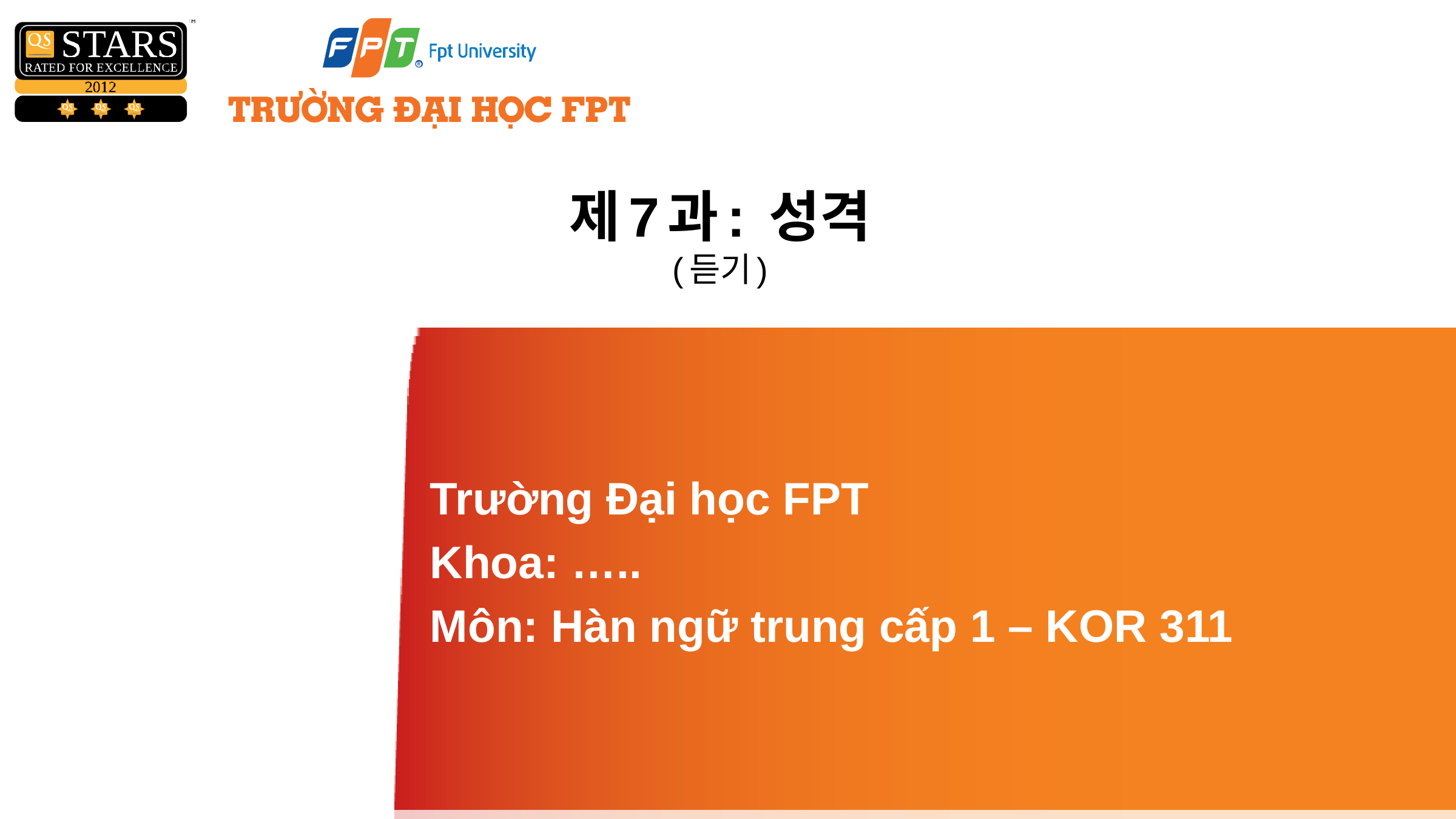

# 제7과: 성격 (듣기)
Trường Đại học FPT
Khoa: …..
Môn: Hàn ngữ trung cấp 1 – KOR 311